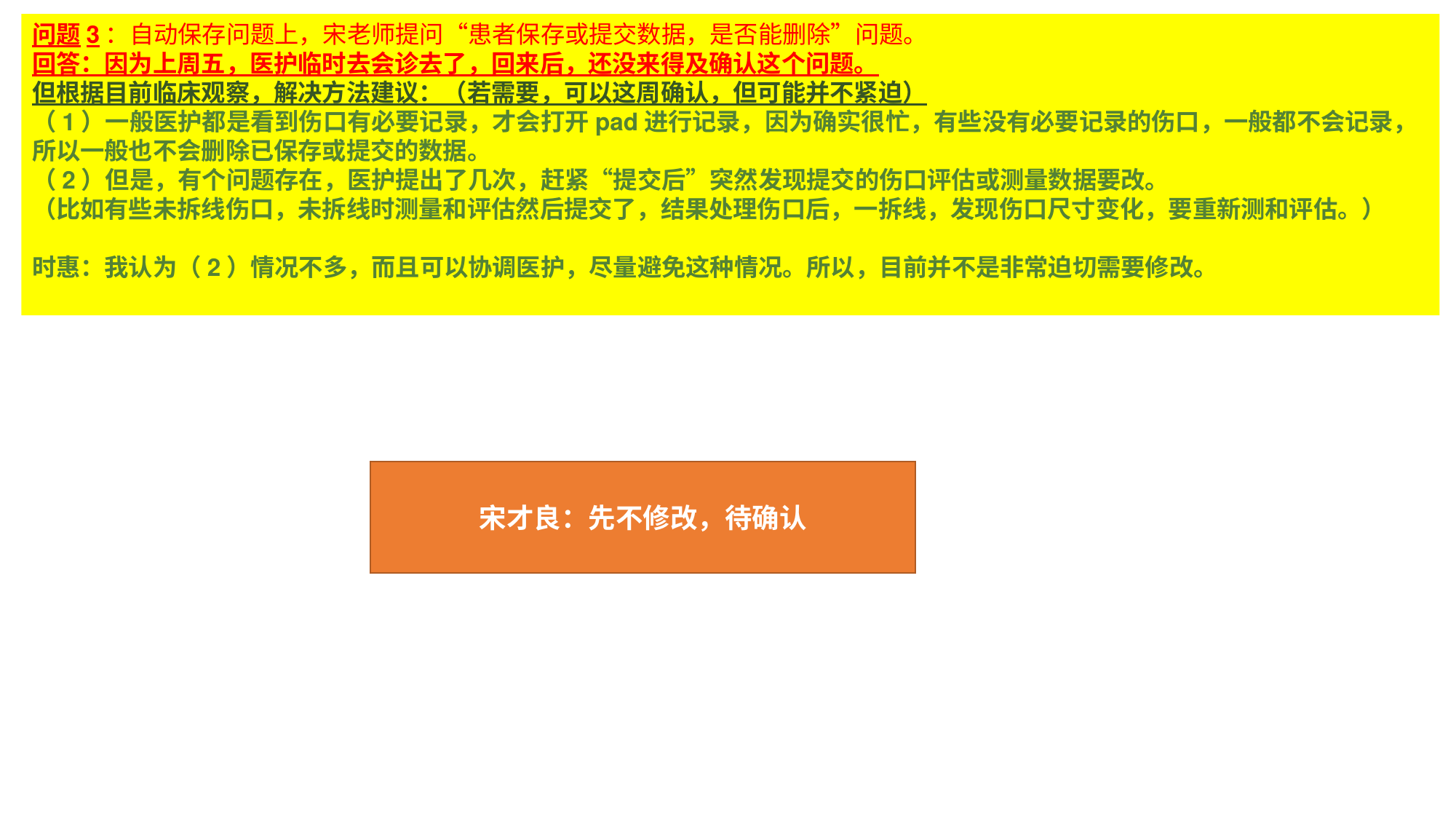

问题3：自动保存问题上，宋老师提问“患者保存或提交数据，是否能删除”问题。
回答：因为上周五，医护临时去会诊去了，回来后，还没来得及确认这个问题。
但根据目前临床观察，解决方法建议：（若需要，可以这周确认，但可能并不紧迫）
（1）一般医护都是看到伤口有必要记录，才会打开pad进行记录，因为确实很忙，有些没有必要记录的伤口，一般都不会记录，所以一般也不会删除已保存或提交的数据。
（2）但是，有个问题存在，医护提出了几次，赶紧“提交后”突然发现提交的伤口评估或测量数据要改。
（比如有些未拆线伤口，未拆线时测量和评估然后提交了，结果处理伤口后，一拆线，发现伤口尺寸变化，要重新测和评估。）

时惠：我认为（2）情况不多，而且可以协调医护，尽量避免这种情况。所以，目前并不是非常迫切需要修改。

宋才良：先不修改，待确认